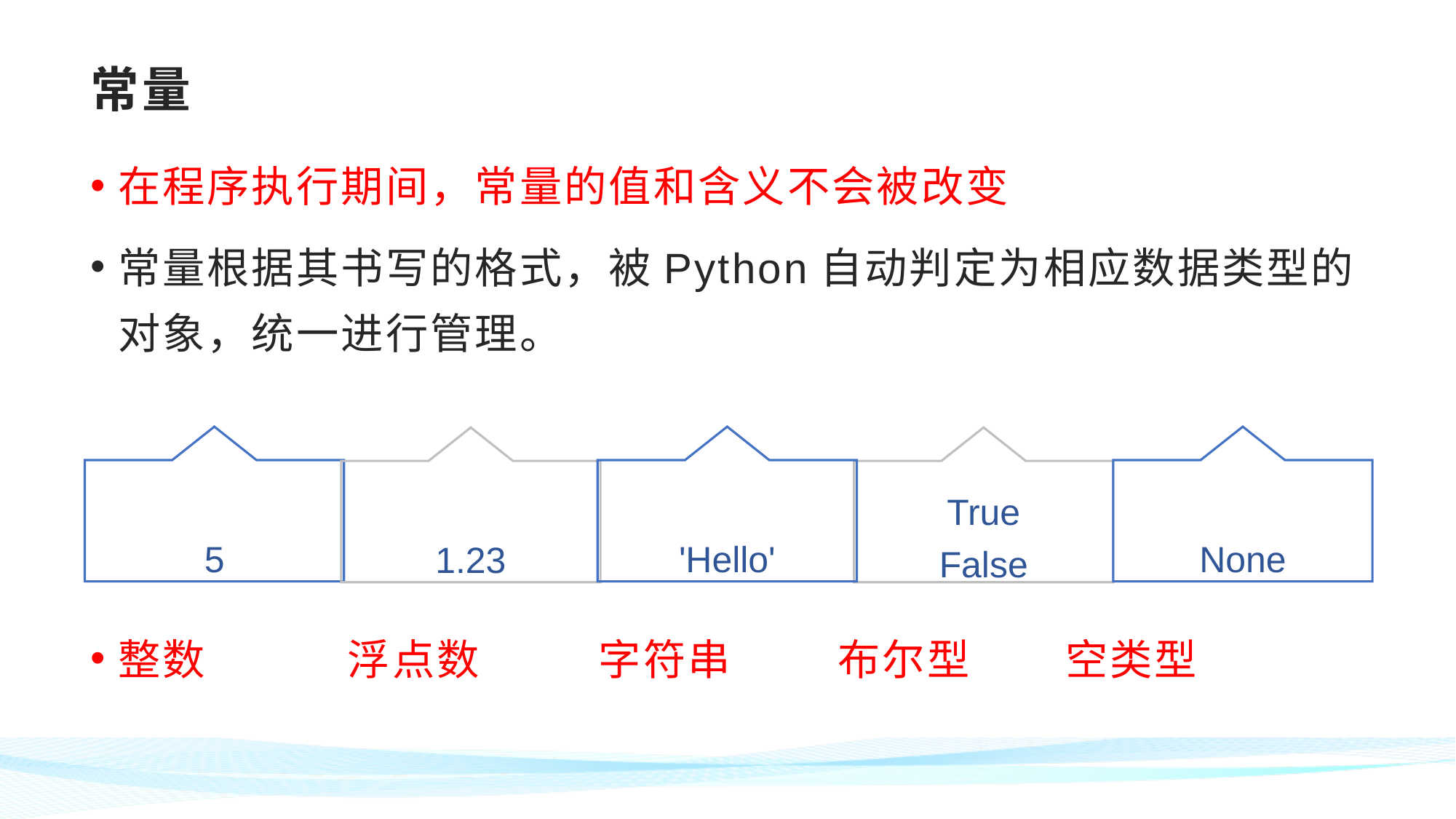

# 常量
在程序执行期间，常量的值和含义不会被改变
常量根据其书写的格式，被Python自动判定为相应数据类型的对象，统一进行管理。

整数            浮点数          字符串         布尔型        空类型

5

'Hello'

None

1.23
True
False